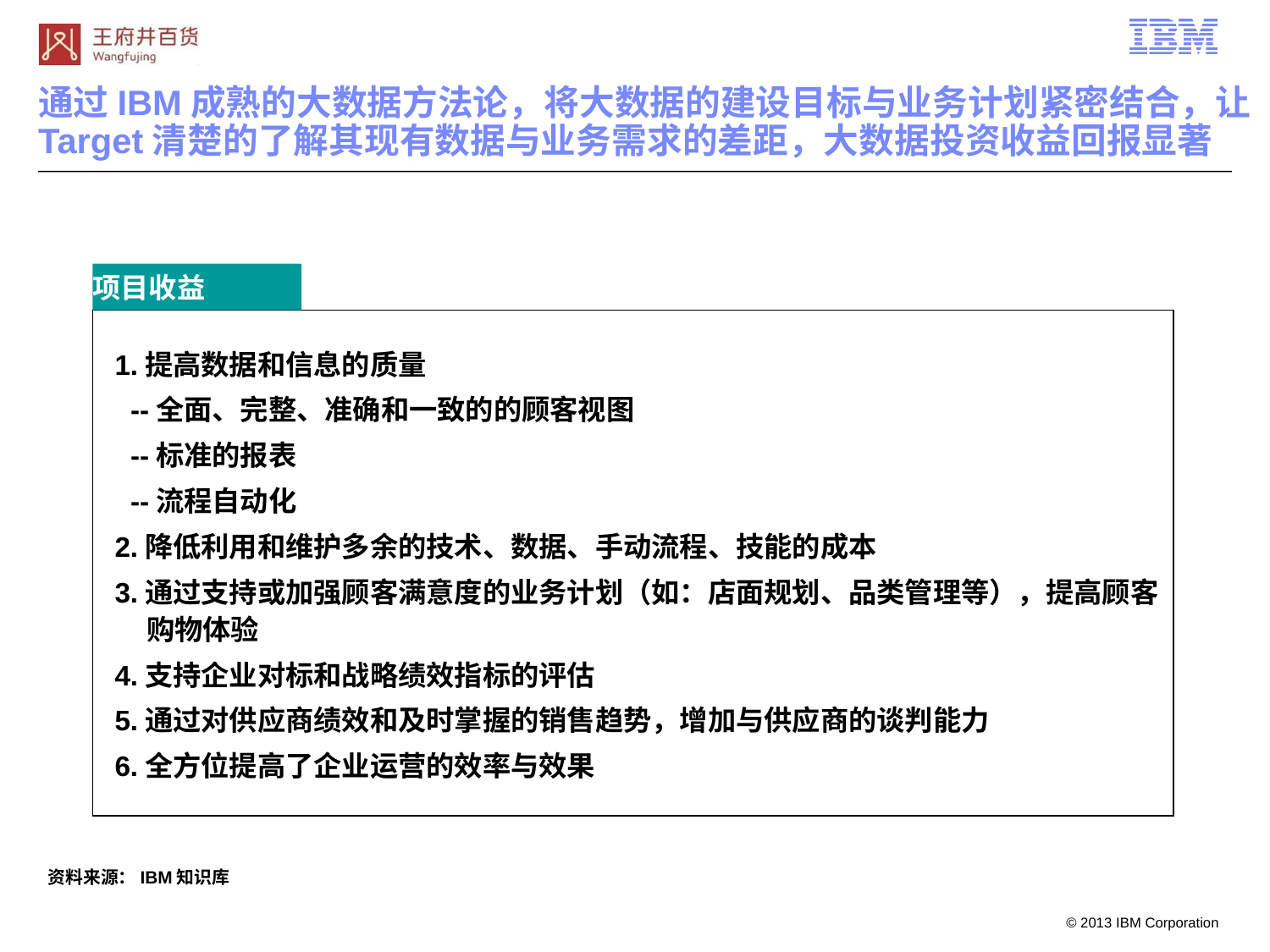

# 通过IBM成熟的大数据方法论，将大数据的建设目标与业务计划紧密结合，让Target清楚的了解其现有数据与业务需求的差距，大数据投资收益回报显著
项目收益
1.提高数据和信息的质量
  --全面、完整、准确和一致的的顾客视图
  --标准的报表
  --流程自动化
2.降低利用和维护多余的技术、数据、手动流程、技能的成本
3.通过支持或加强顾客满意度的业务计划（如：店面规划、品类管理等），提高顾客购物体验
4.支持企业对标和战略绩效指标的评估
5.通过对供应商绩效和及时掌握的销售趋势，增加与供应商的谈判能力
6.全方位提高了企业运营的效率与效果
资料来源：IBM知识库